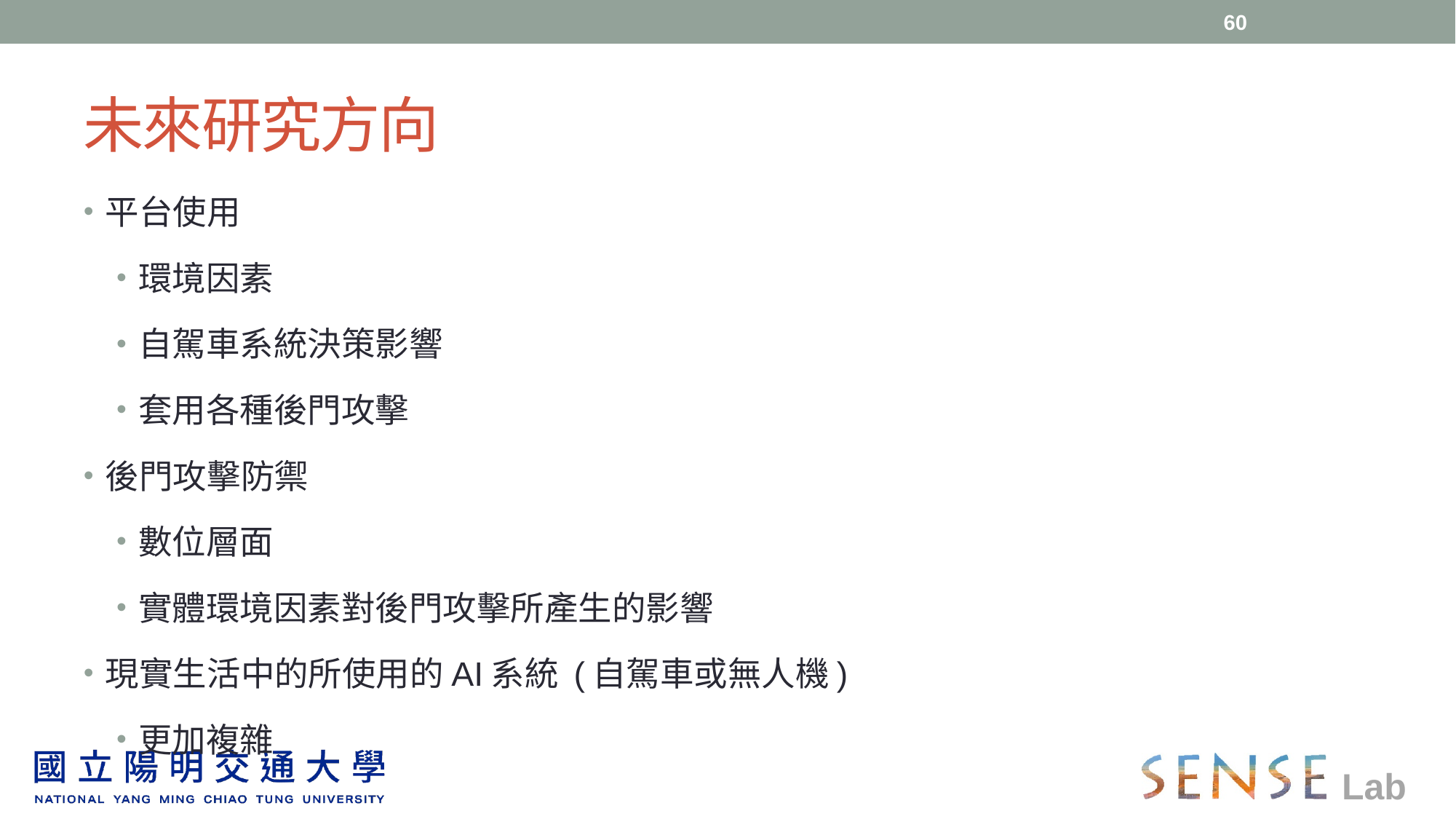

60
# 未來研究方向
平台使用
環境因素
自駕車系統決策影響
套用各種後門攻擊
後門攻擊防禦
數位層面
實體環境因素對後門攻擊所產生的影響
現實生活中的所使用的AI系統 (自駕車或無人機)
更加複雜